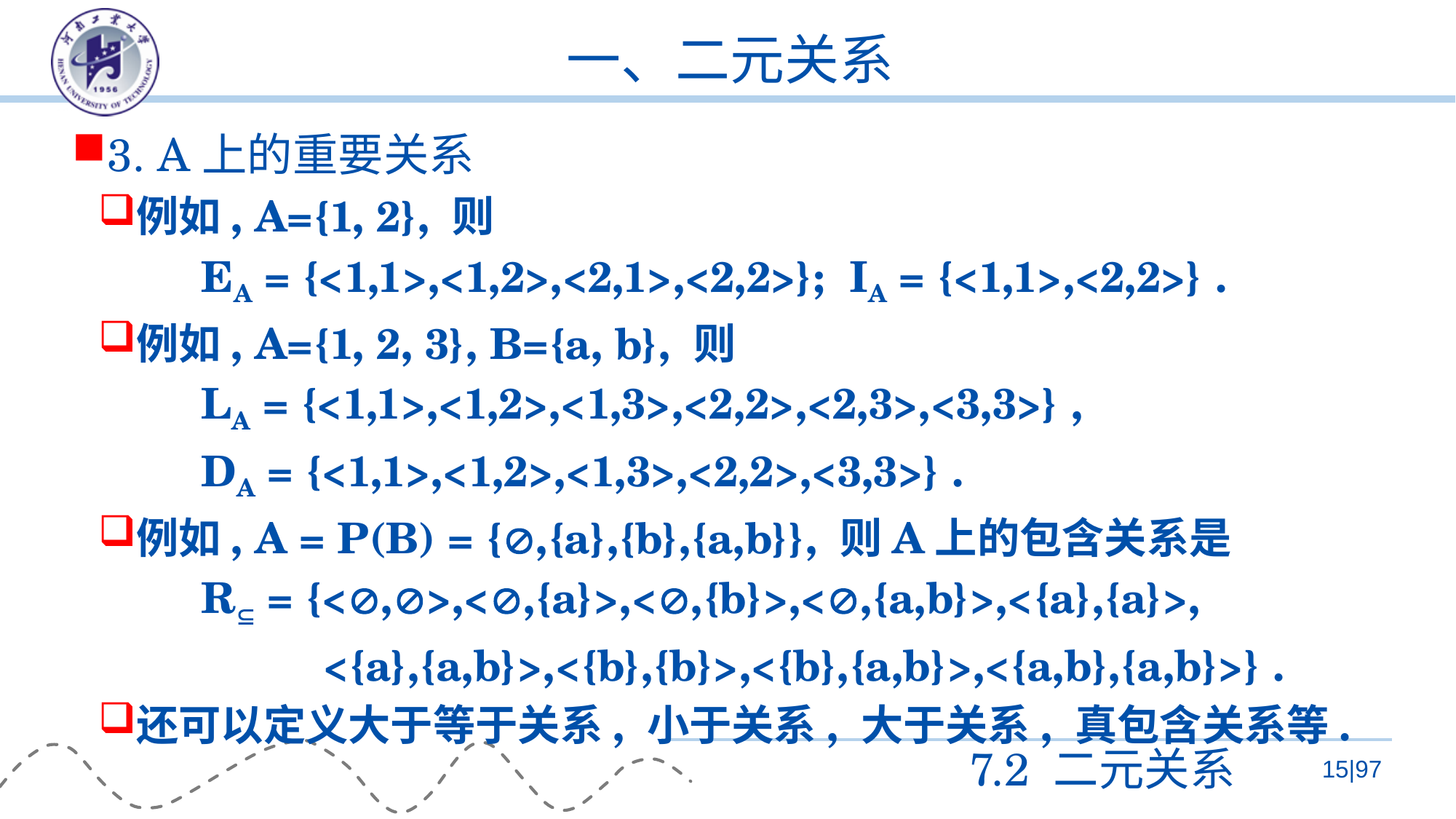

# 一、二元关系
3. A上的重要关系
例如, A={1, 2}, 则
EA = {<1,1>,<1,2>,<2,1>,<2,2>};  IA = {<1,1>,<2,2>} .
例如, A={1, 2, 3}, B={a, b}, 则
LA = {<1,1>,<1,2>,<1,3>,<2,2>,<2,3>,<3,3>} ,
DA = {<1,1>,<1,2>,<1,3>,<2,2>,<3,3>} .
例如, A = P(B) = {∅,{a},{b},{a,b}}, 则A上的包含关系是
R⊆ = {<∅,∅>,<∅,{a}>,<∅,{b}>,<∅,{a,b}>,<{a},{a}>,
          <{a},{a,b}>,<{b},{b}>,<{b},{a,b}>,<{a,b},{a,b}>} .
还可以定义大于等于关系, 小于关系, 大于关系, 真包含关系等.
7.2 二元关系
15|97